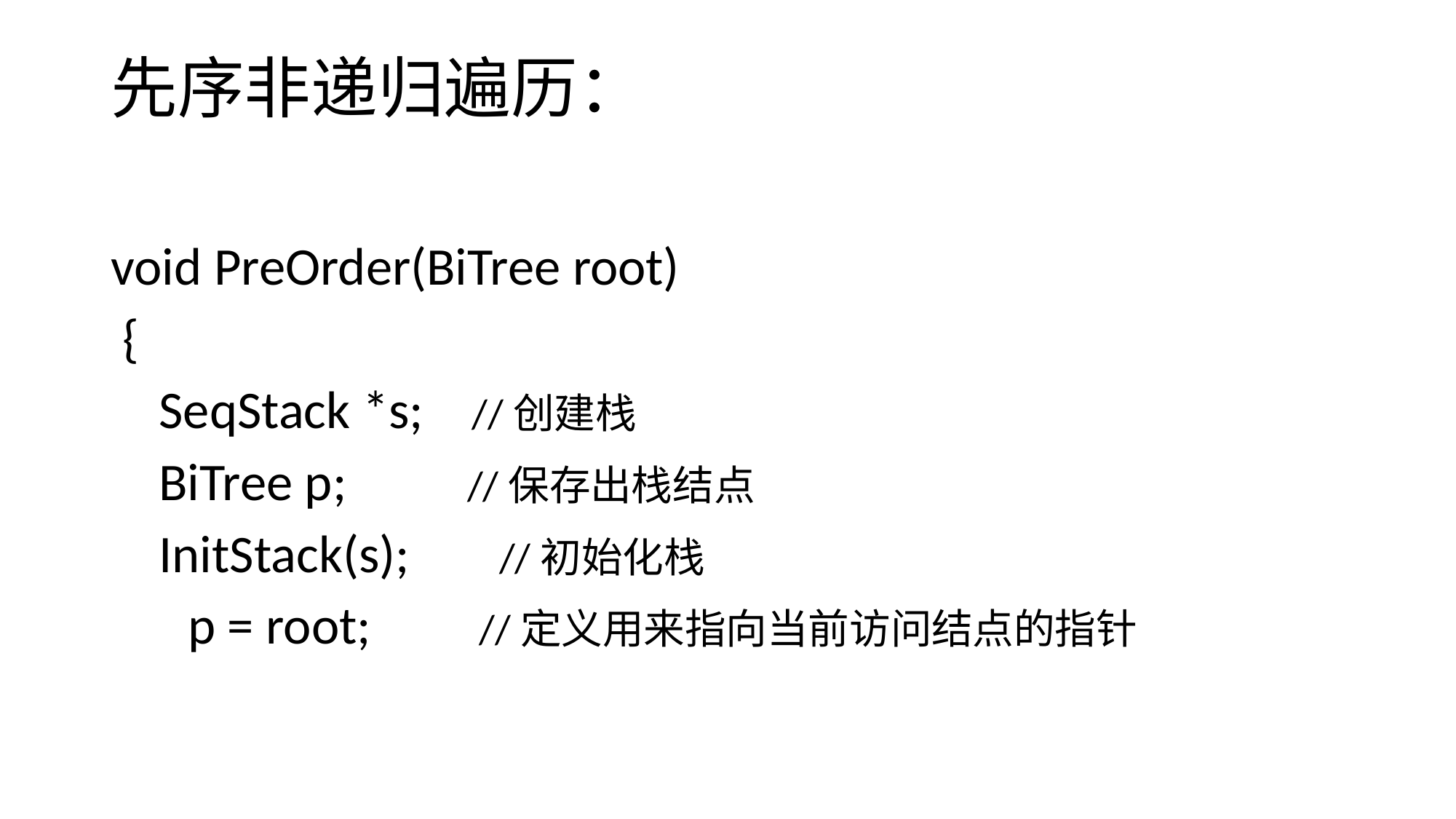

# 先序非递归遍历：

void PreOrder(BiTree root)
 {
    SeqStack *s;    //创建栈
    BiTree p;          //保存出栈结点
    InitStack(s);　 //初始化栈
　 p = root;         //定义用来指向当前访问结点的指针